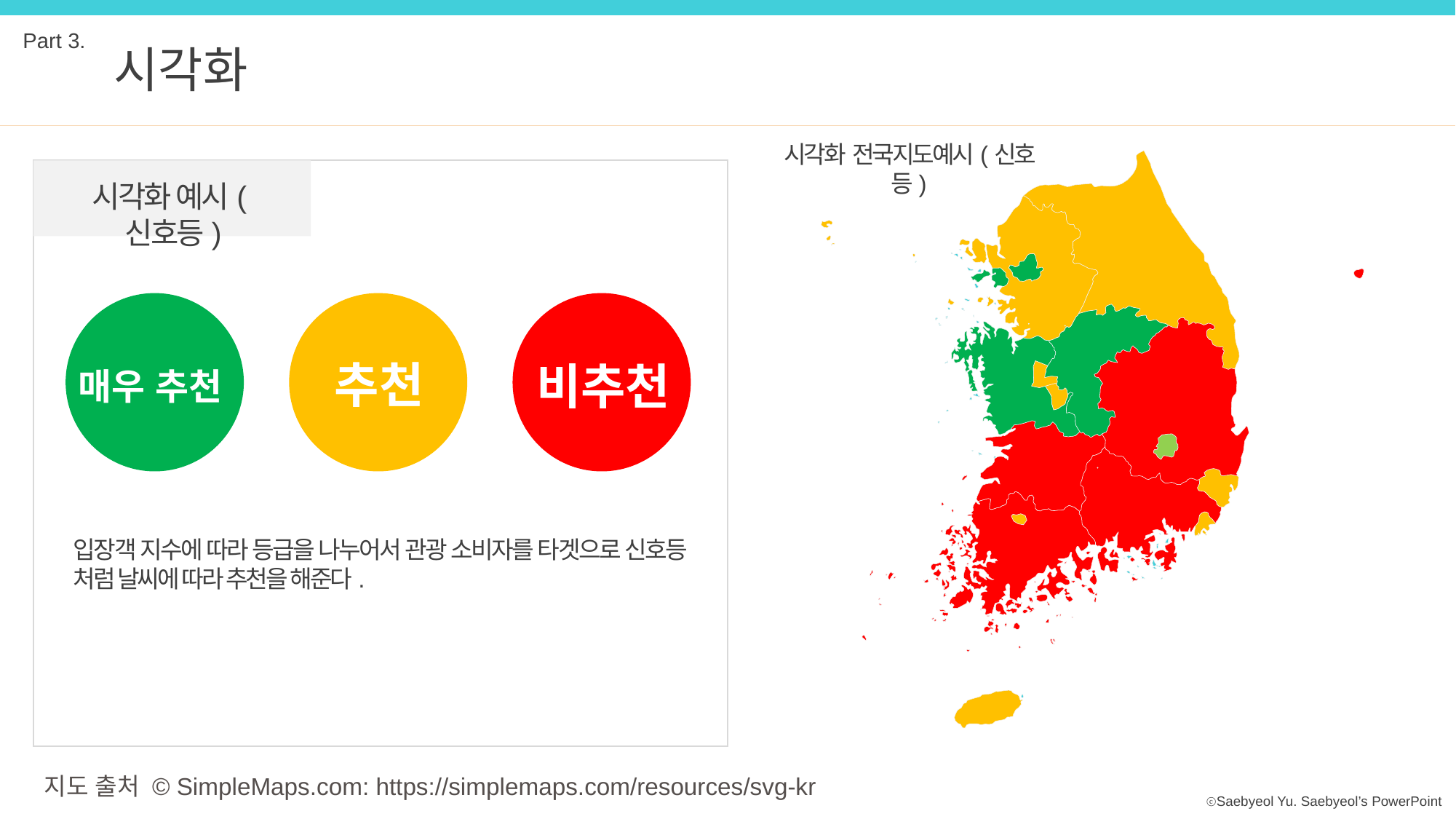

Part 3.
시각화
시각화  전국지도예시(신호등)

시각화 예시(신호등)

추천
비추천
매우 추천
입장객 지수에 따라 등급을 나누어서 관광 소비자를 타겟으로 신호등 처럼 날씨에 따라 추천을 해준다.
지도 출처 © SimpleMaps.com: https://simplemaps.com/resources/svg-kr